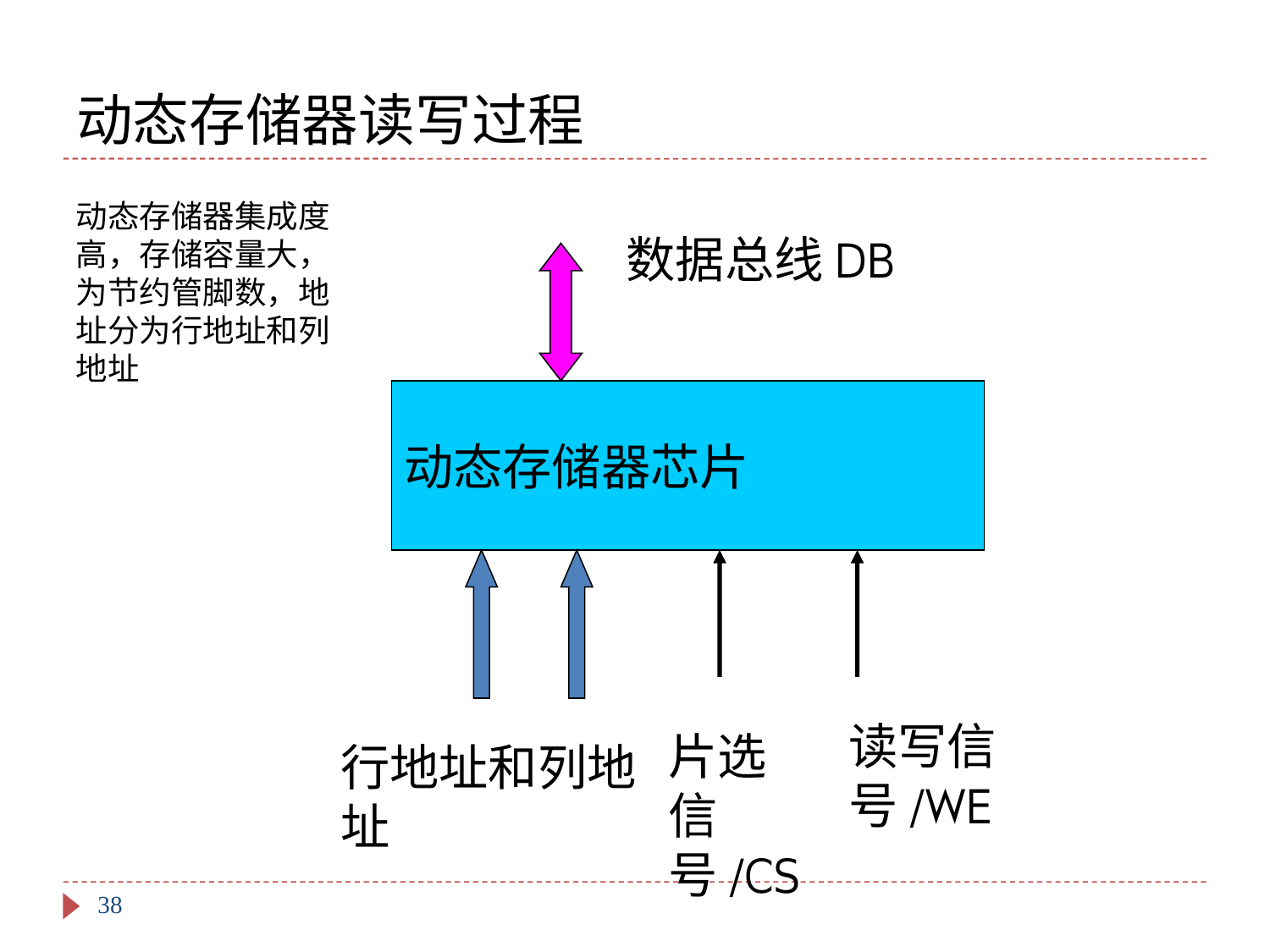

# 动态存储器读写过程
动态存储器集成度高，存储容量大，为节约管脚数，地址分为行地址和列地址
数据总线DB

动态存储器芯片

读写信号/WE
片选信号/CS
行地址和列地址
38